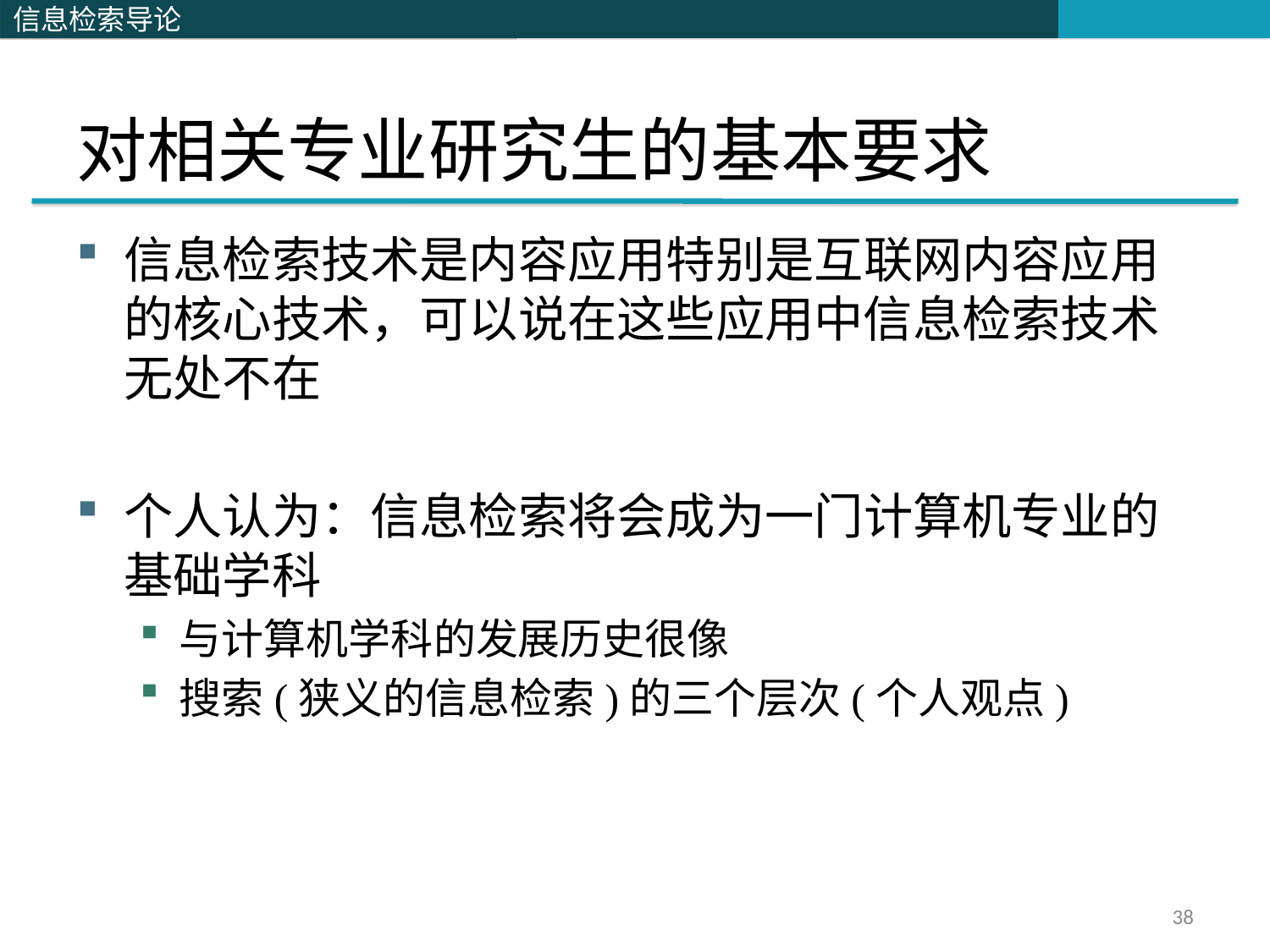

# 对相关专业研究生的基本要求
信息检索技术是内容应用特别是互联网内容应用的核心技术，可以说在这些应用中信息检索技术无处不在

个人认为：信息检索将会成为一门计算机专业的基础学科
与计算机学科的发展历史很像
搜索(狭义的信息检索)的三个层次(个人观点)
38